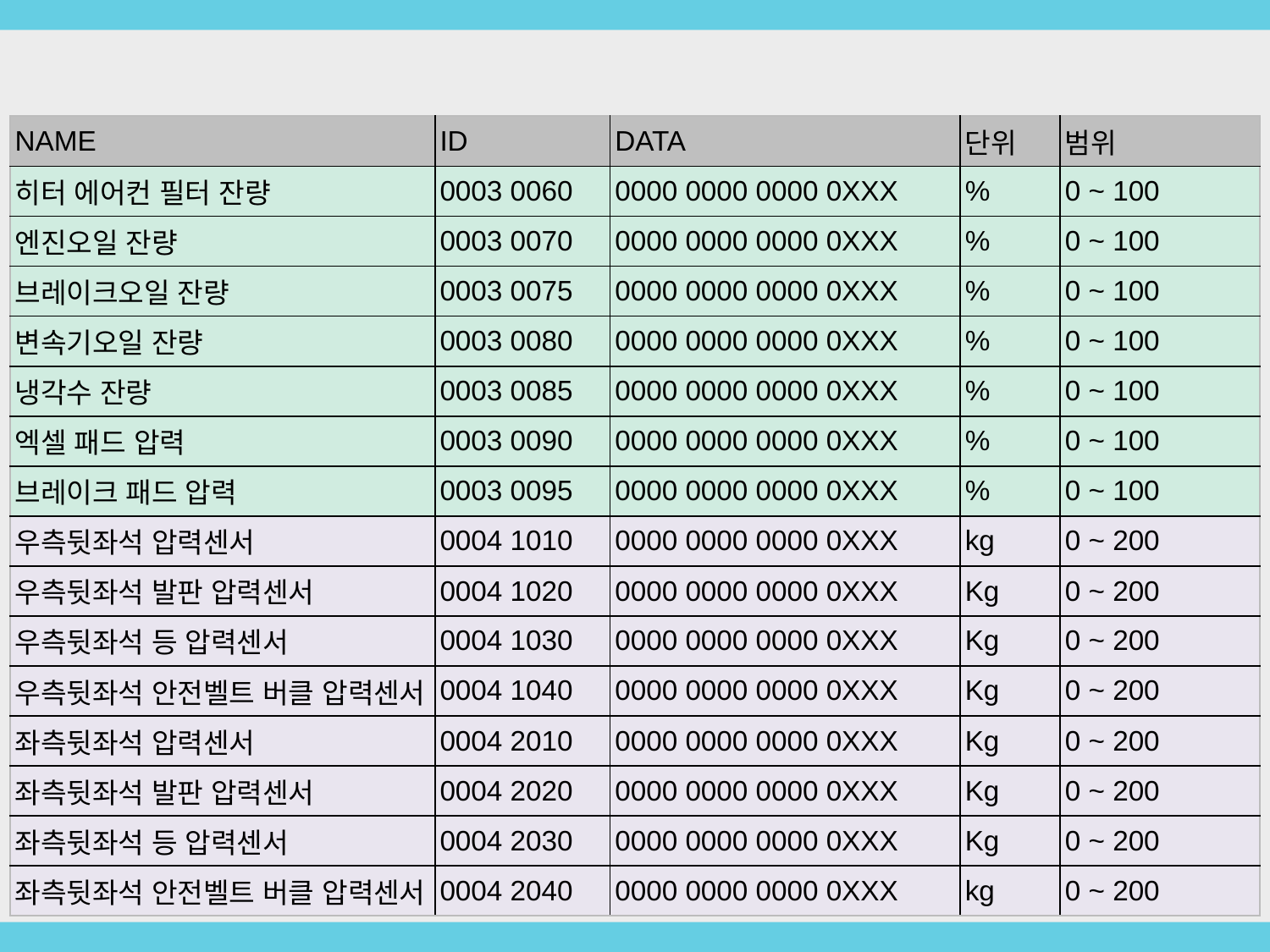

| NAME | ID | DATA | 단위 | 범위 |
| --- | --- | --- | --- | --- |
| 히터 에어컨 필터 잔량 | 0003 0060 | 0000 0000 0000 0XXX | % | 0 ~ 100 |
| 엔진오일 잔량 | 0003 0070 | 0000 0000 0000 0XXX | % | 0 ~ 100 |
| 브레이크오일 잔량 | 0003 0075 | 0000 0000 0000 0XXX | % | 0 ~ 100 |
| 변속기오일 잔량 | 0003 0080 | 0000 0000 0000 0XXX | % | 0 ~ 100 |
| 냉각수 잔량 | 0003 0085 | 0000 0000 0000 0XXX | % | 0 ~ 100 |
| 엑셀 패드 압력 | 0003 0090 | 0000 0000 0000 0XXX | % | 0 ~ 100 |
| 브레이크 패드 압력 | 0003 0095 | 0000 0000 0000 0XXX | % | 0 ~ 100 |
| 우측뒷좌석 압력센서 | 0004 1010 | 0000 0000 0000 0XXX | kg | 0 ~ 200 |
| 우측뒷좌석 발판 압력센서 | 0004 1020 | 0000 0000 0000 0XXX | Kg | 0 ~ 200 |
| 우측뒷좌석 등 압력센서 | 0004 1030 | 0000 0000 0000 0XXX | Kg | 0 ~ 200 |
| 우측뒷좌석 안전벨트 버클 압력센서 | 0004 1040 | 0000 0000 0000 0XXX | Kg | 0 ~ 200 |
| 좌측뒷좌석 압력센서 | 0004 2010 | 0000 0000 0000 0XXX | Kg | 0 ~ 200 |
| 좌측뒷좌석 발판 압력센서 | 0004 2020 | 0000 0000 0000 0XXX | Kg | 0 ~ 200 |
| 좌측뒷좌석 등 압력센서 | 0004 2030 | 0000 0000 0000 0XXX | Kg | 0 ~ 200 |
| 좌측뒷좌석 안전벨트 버클 압력센서 | 0004 2040 | 0000 0000 0000 0XXX | kg | 0 ~ 200 |